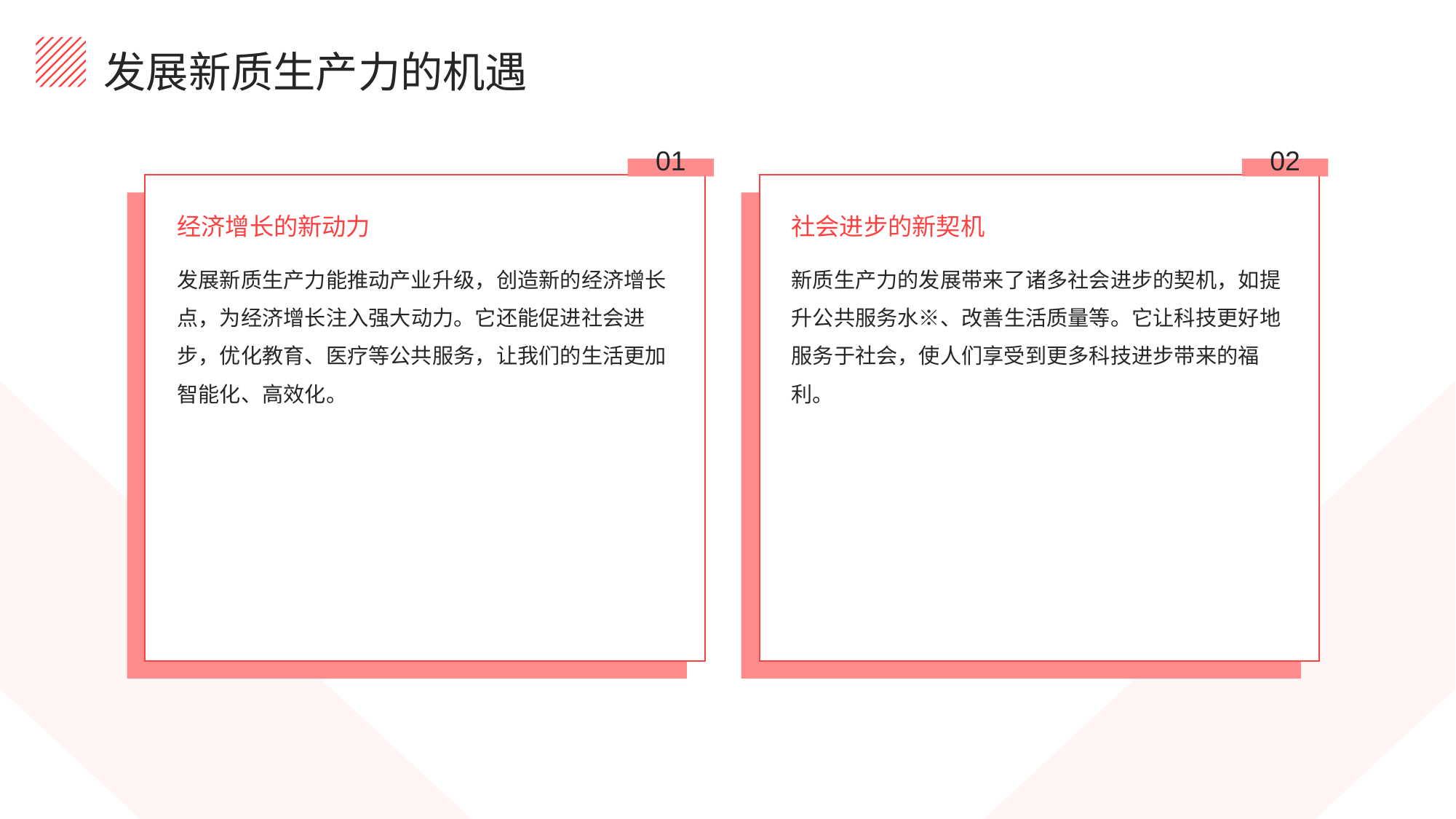

发展新质生产力的机遇

01
02

经济增长的新动力
社会进步的新契机

发展新质生产力能推动产业升级，创造新的经济增长点，为经济增长注入强大动力。它还能促进社会进步，优化教育、医疗等公共服务，让我们的生活更加智能化、高效化。
新质生产力的发展带来了诸多社会进步的契机，如提升公共服务水※、改善生活质量等。它让科技更好地服务于社会，使人们享受到更多科技进步带来的福利。